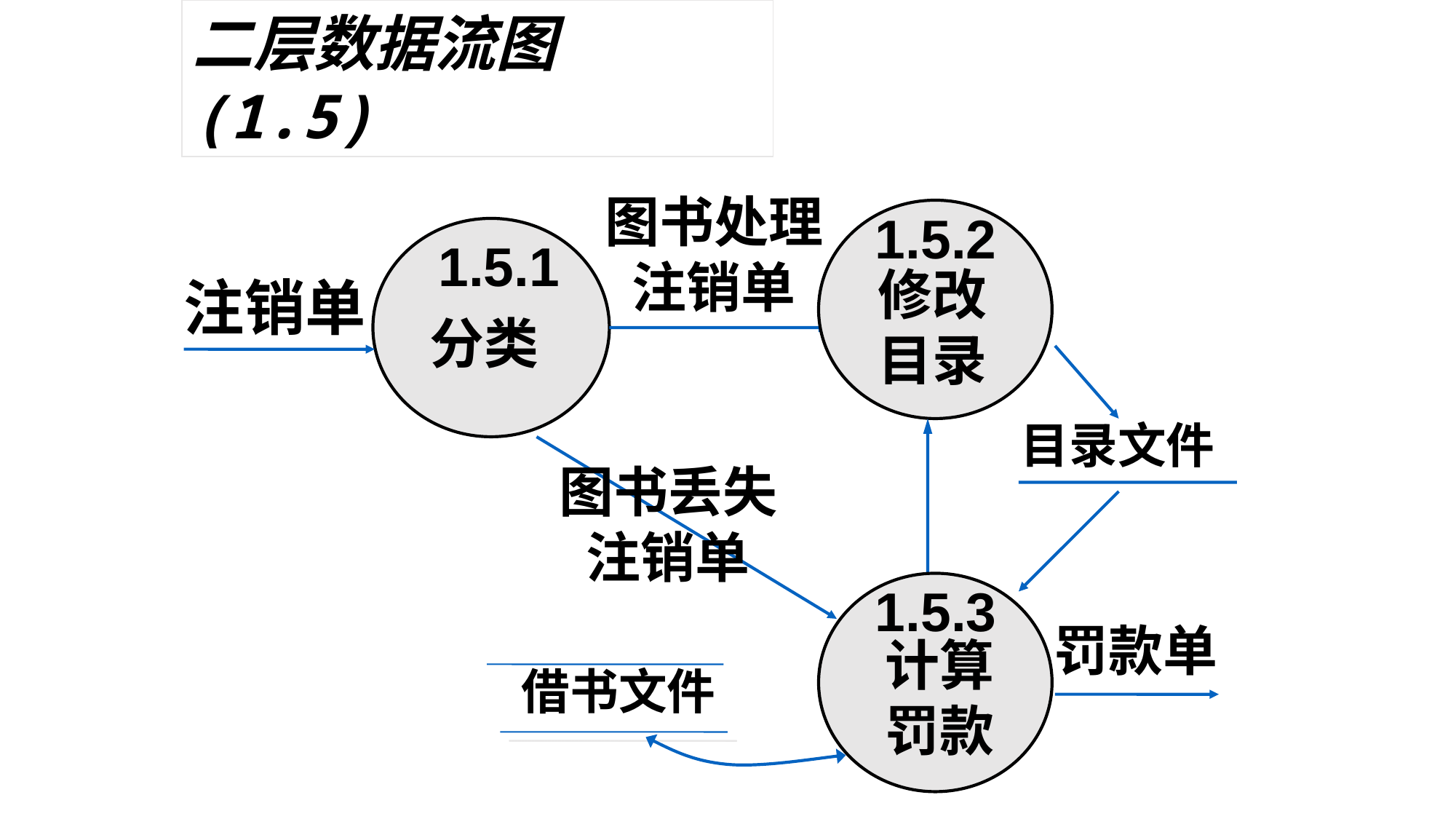

二层数据流图 (1.5)
图书处理
注销单
1.5.2

1.5.1
修改 目录
注销单
分类

目录文件

图书丢失
注销单

1.5.3

罚款单
计算 罚款
借书文件